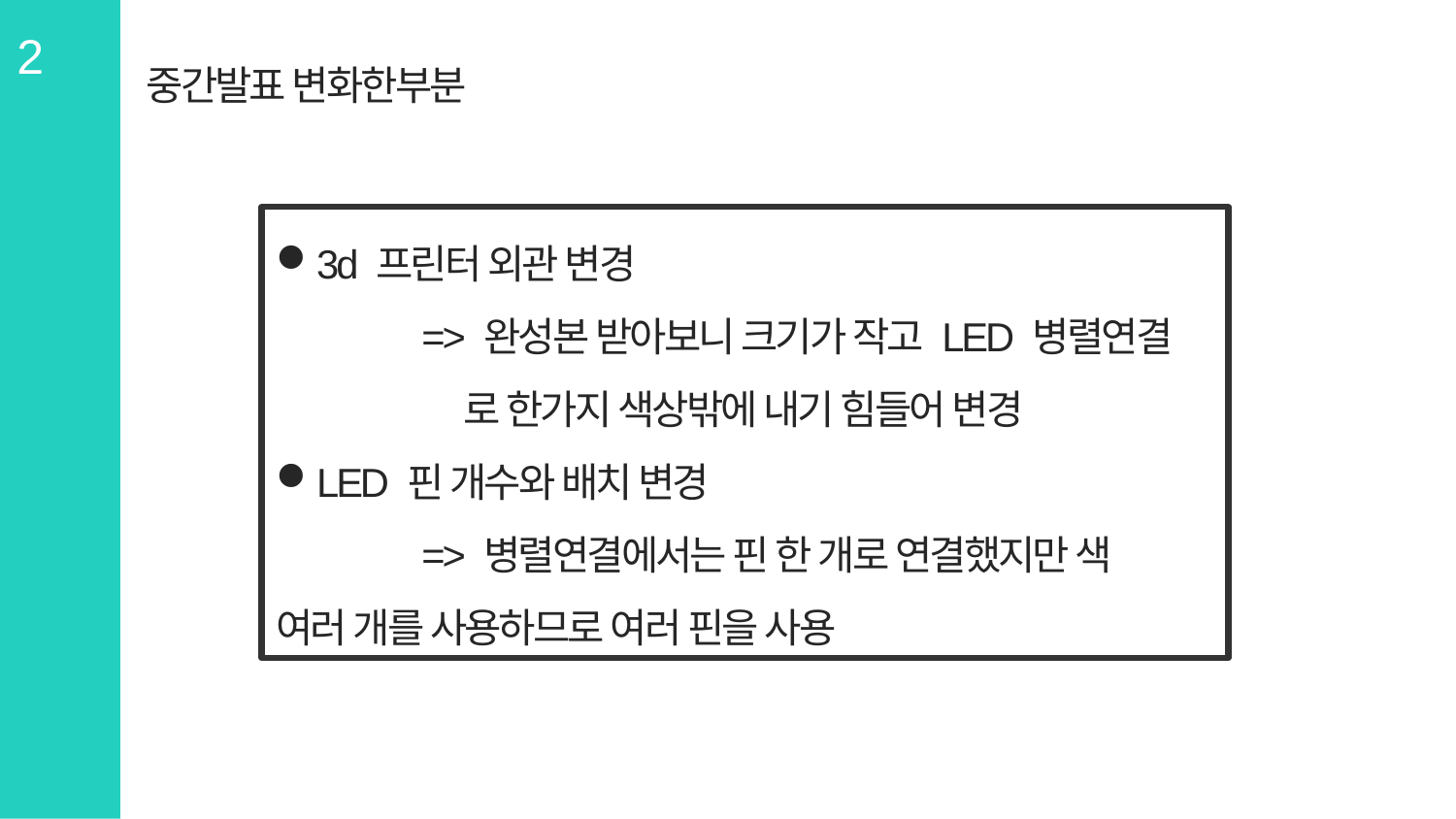

중간발표 변화한부분
2
3d 프린터 외관 변경
	=> 완성본 받아보니 크기가 작고 LED 병렬연결	     로 한가지 색상밖에 내기 힘들어 변경
LED 핀 개수와 배치 변경
	=> 병렬연결에서는 핀 한 개로 연결했지만 색 	     여러 개를 사용하므로 여러 핀을 사용
?
?
?
?